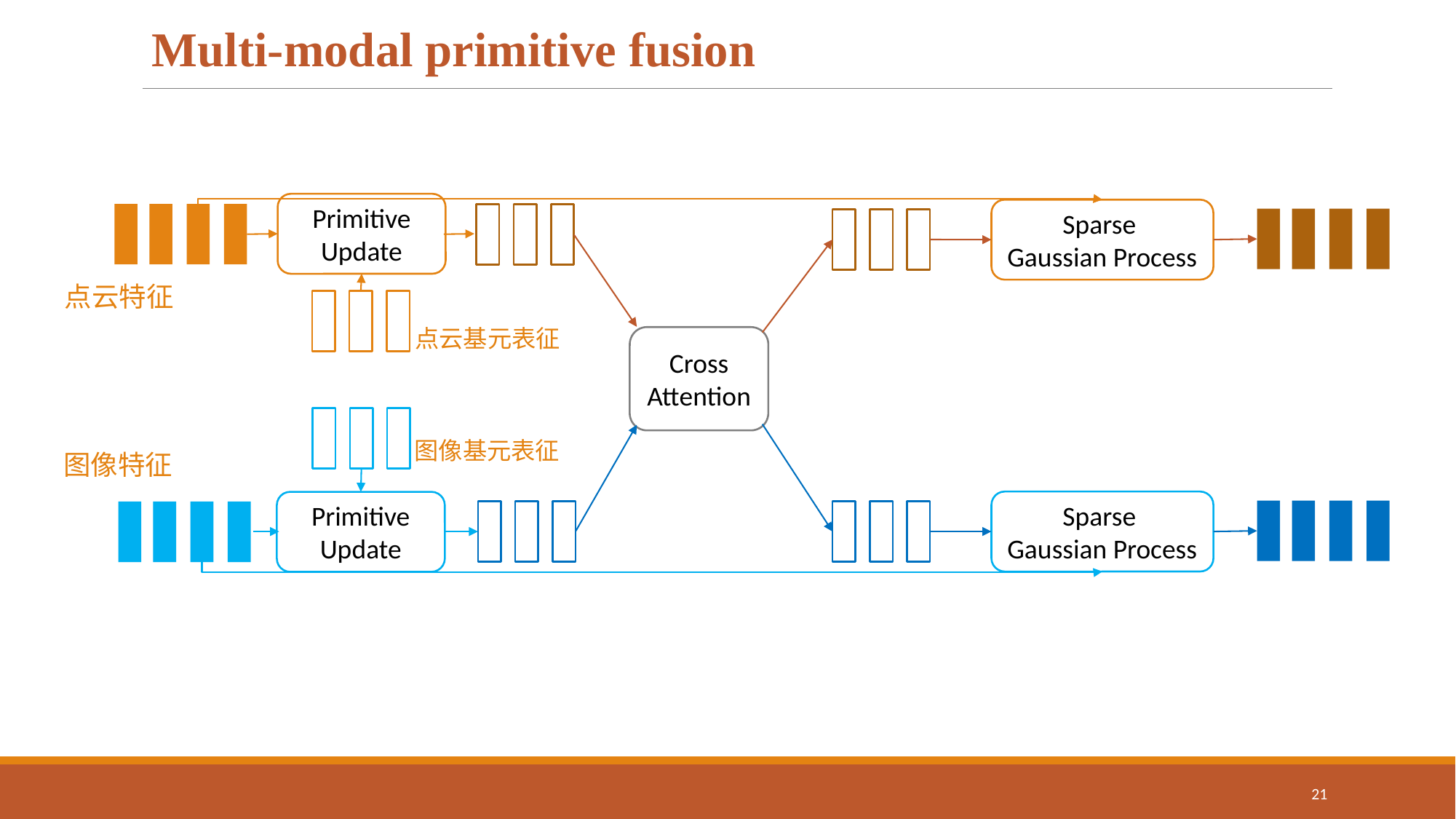

Multi-modal primitive fusion
Primitive Update
Sparse
Gaussian Process

点云特征

点云基元表征
Cross Attention

图像基元表征
图像特征
Sparse
Gaussian Process
Primitive Update

21